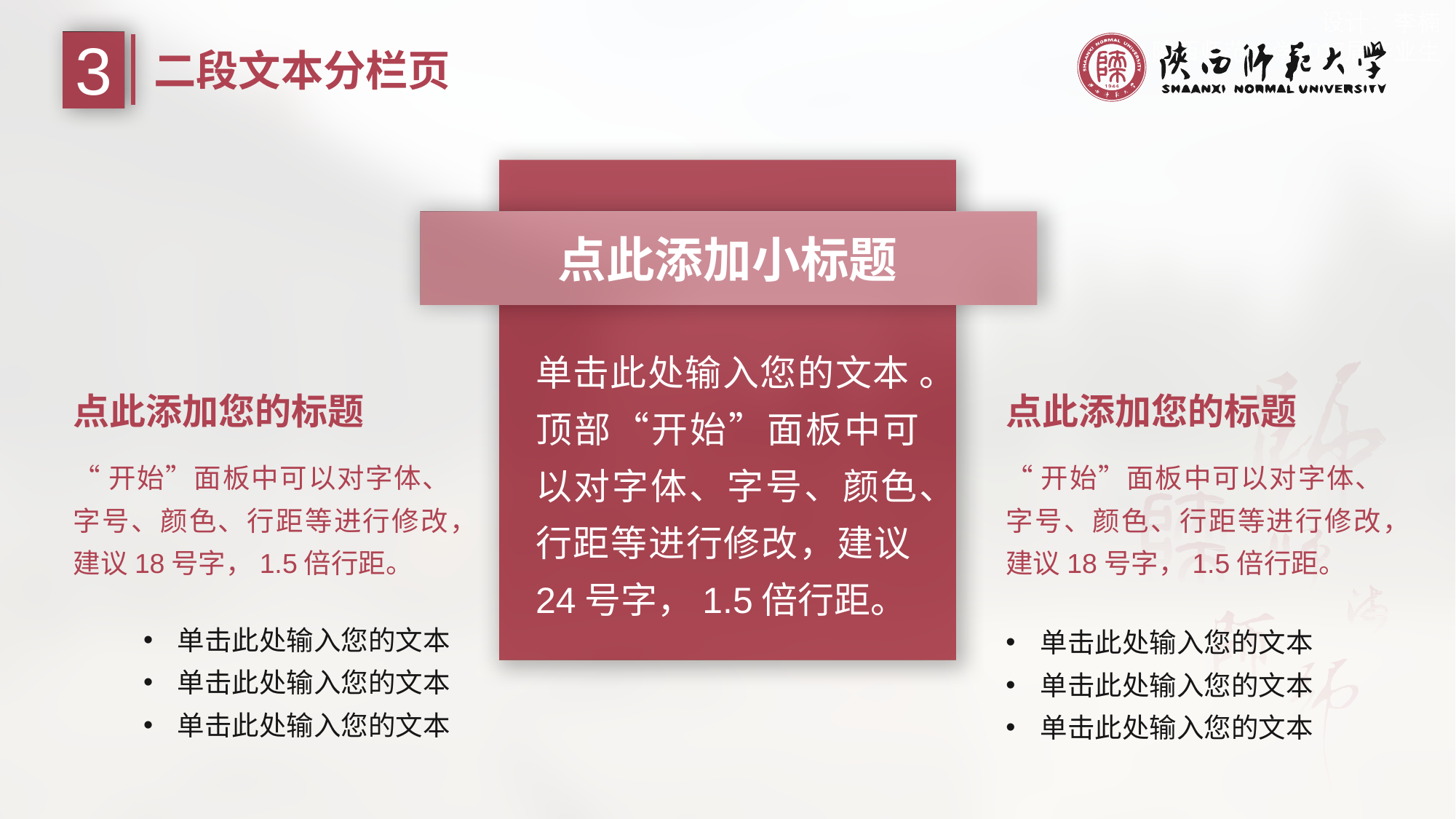

3
二段文本分栏页

点此添加小标题
单击此处输入您的文本 。顶部“开始”面板中可以对字体、字号、颜色、行距等进行修改，建议24号字，1.5倍行距。
点此添加您的标题
点此添加您的标题
“开始”面板中可以对字体、字号、颜色、行距等进行修改，建议18号字，1.5倍行距。
“开始”面板中可以对字体、字号、颜色、行距等进行修改，建议18号字，1.5倍行距。
单击此处输入您的文本
单击此处输入您的文本
单击此处输入您的文本
单击此处输入您的文本
单击此处输入您的文本
单击此处输入您的文本